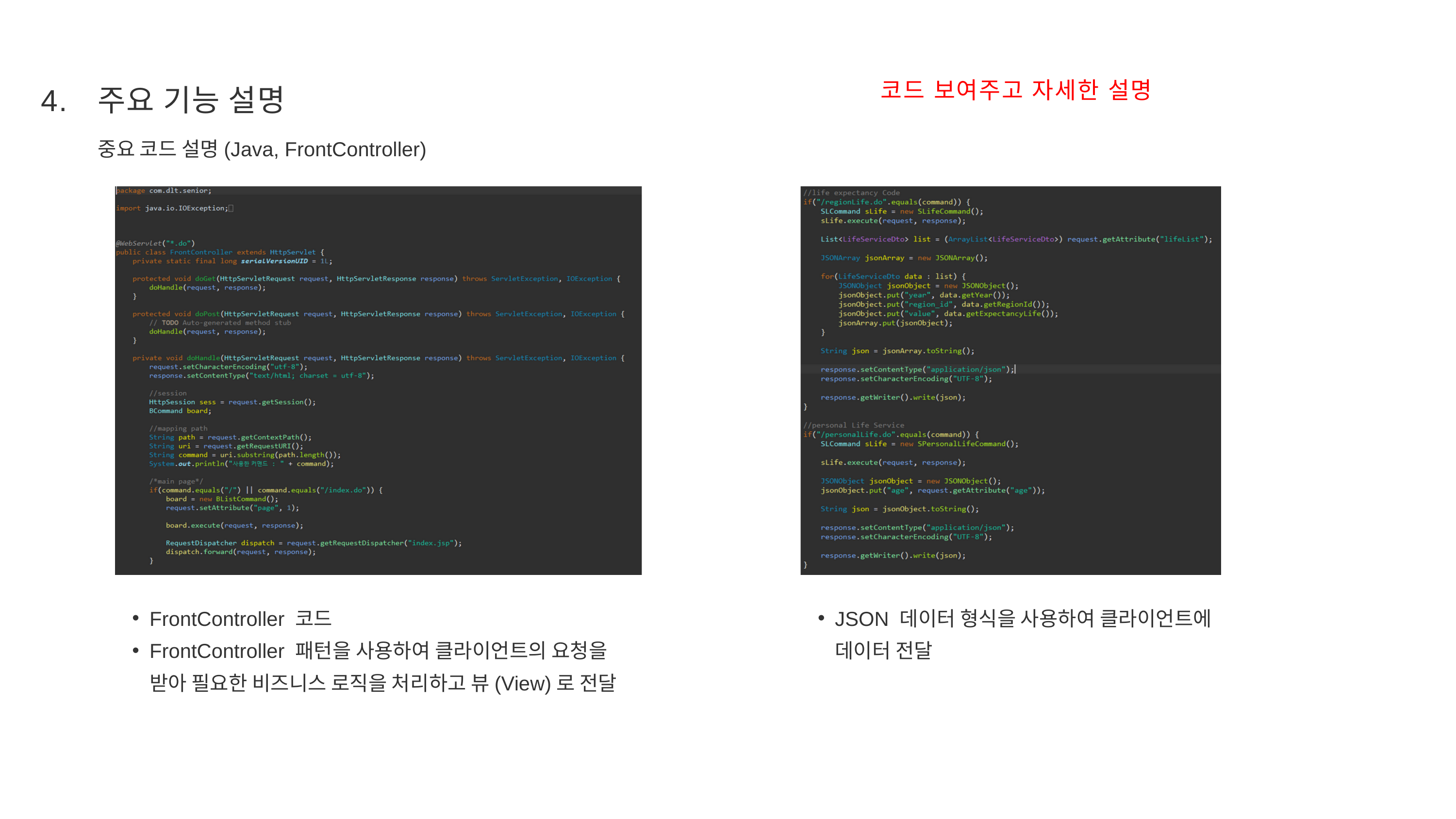

코드 보여주고 자세한 설명
4.
주요 기능 설명
중요 코드 설명(Java, FrontController)

FrontController 코드
FrontController 패턴을 사용하여 클라이언트의 요청을 받아 필요한 비즈니스 로직을 처리하고 뷰(View)로 전달
JSON 데이터 형식을 사용하여 클라이언트에 데이터 전달